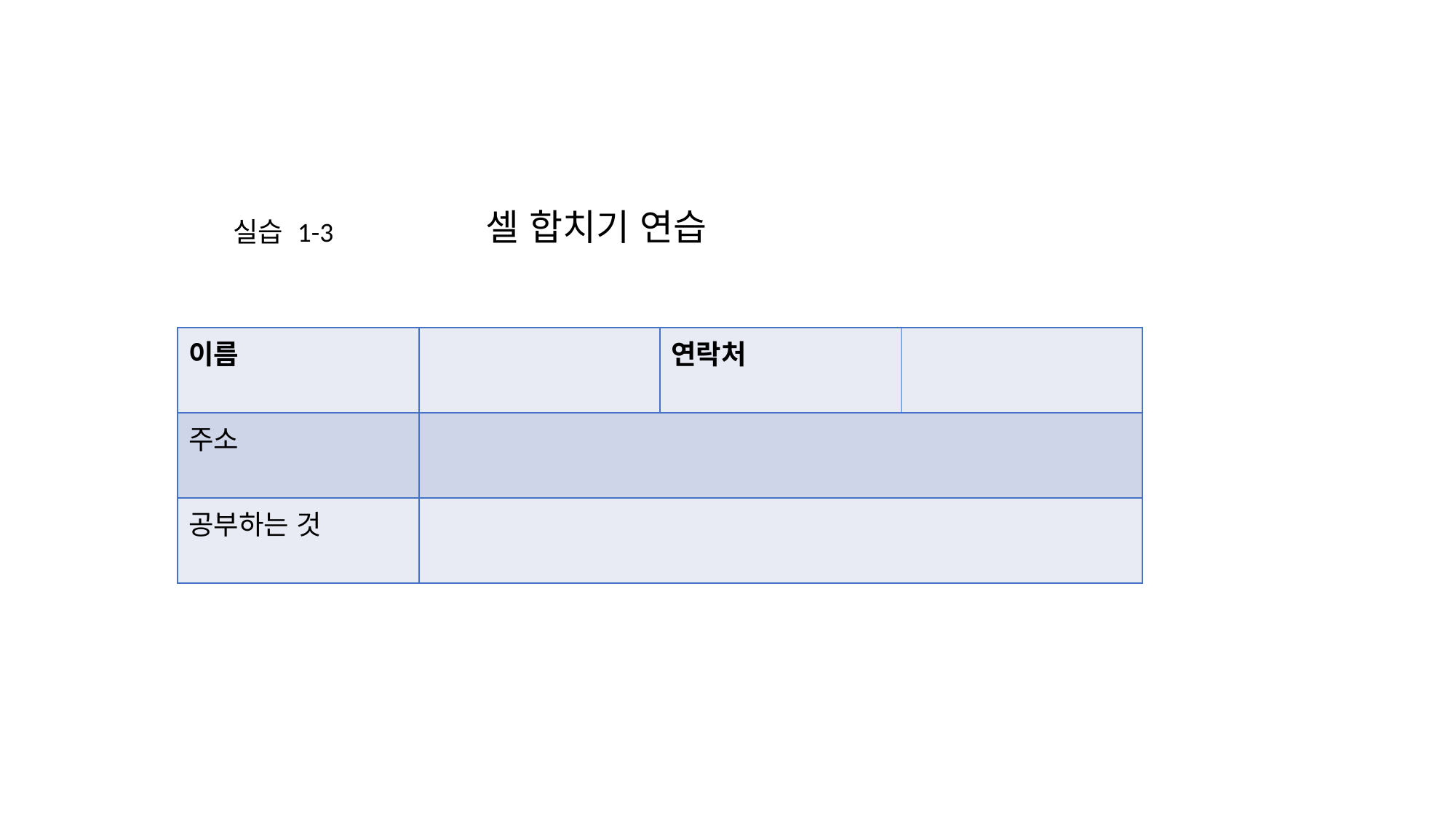

셀 합치기 연습
실습 1-3
| 이름 |  | 연락처 |  |
| --- | --- | --- | --- |
| 주소 |  |  |  |
| 공부하는 것 |  |  |  |